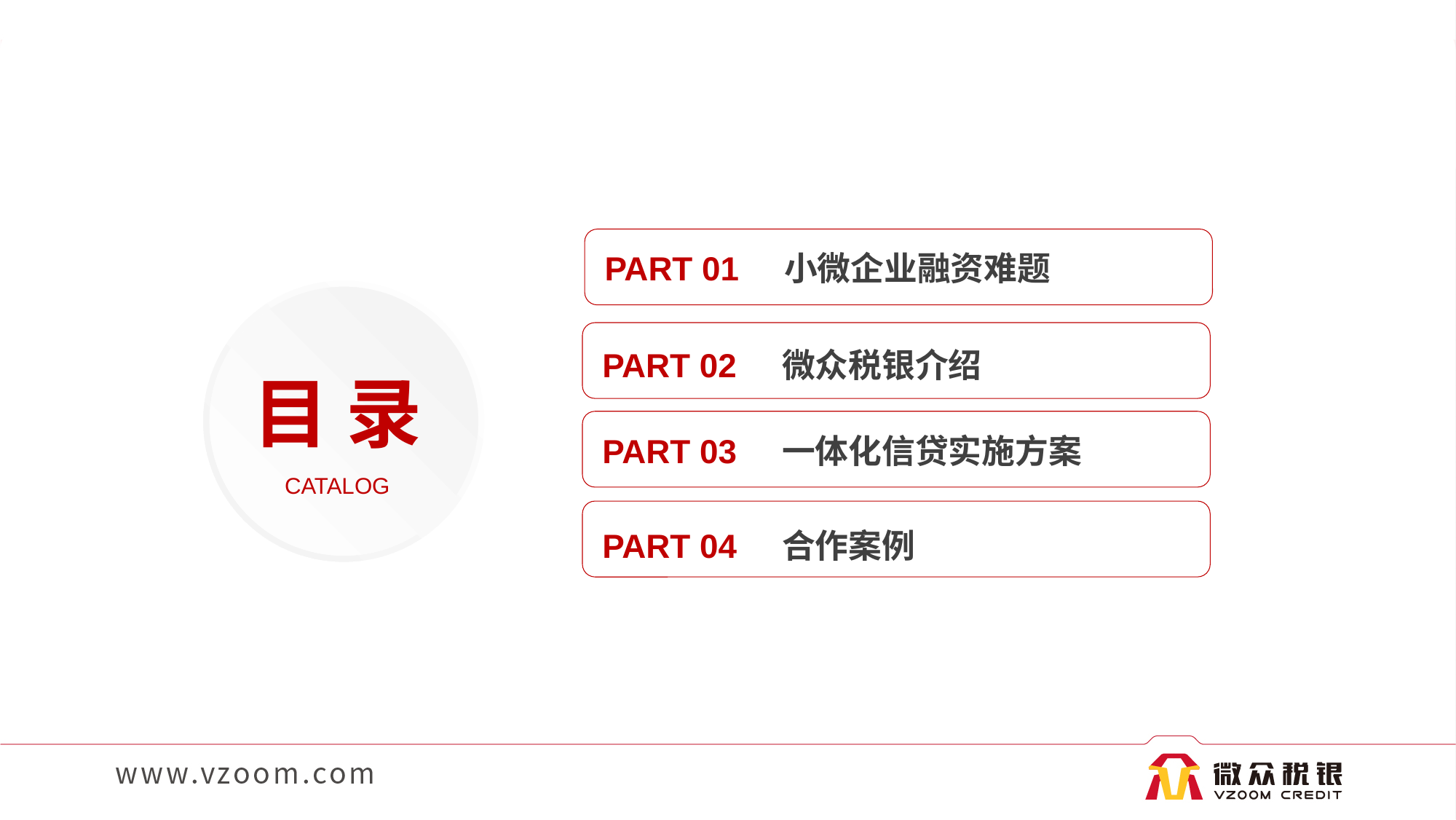

PART 01    小微企业融资难题

PART 02    微众税银介绍
目 录

PART 03    一体化信贷实施方案
CATALOG

PART 04    合作案例